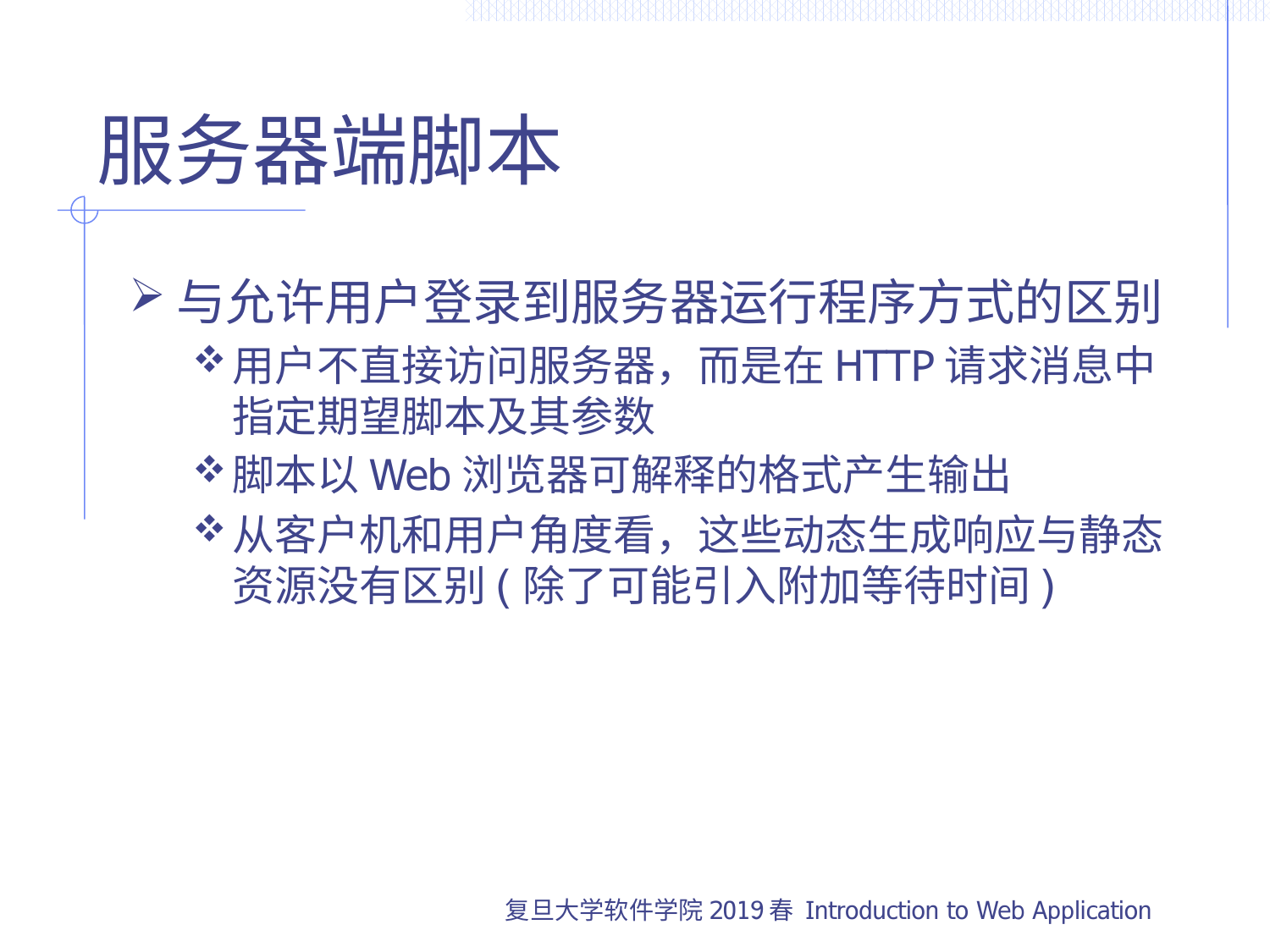

# 服务器端脚本
与允许用户登录到服务器运行程序方式的区别
用户不直接访问服务器，而是在HTTP请求消息中指定期望脚本及其参数
脚本以Web浏览器可解释的格式产生输出
从客户机和用户角度看，这些动态生成响应与静态资源没有区别(除了可能引入附加等待时间)